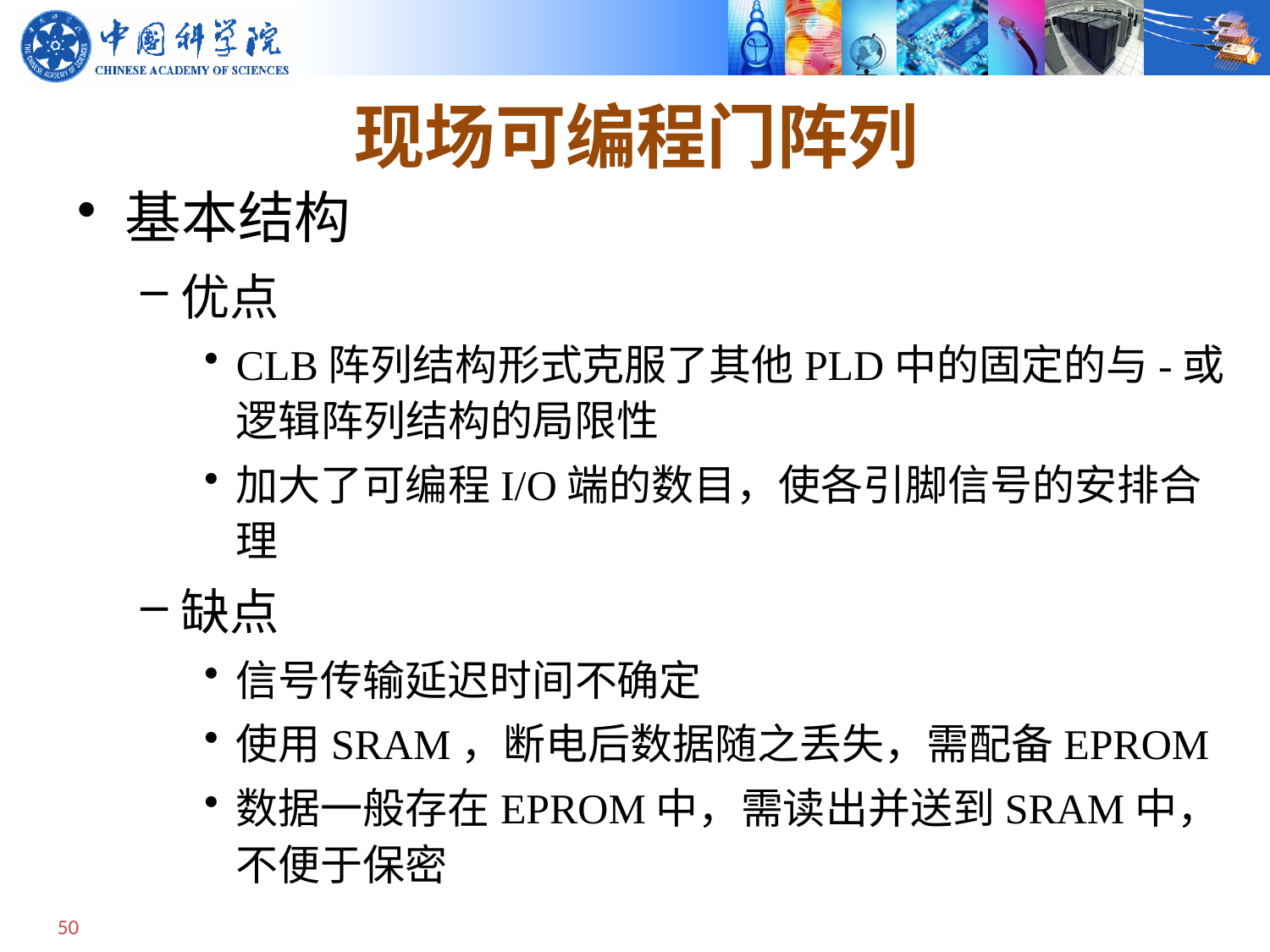

# 现场可编程门阵列
基本结构
优点
CLB阵列结构形式克服了其他PLD中的固定的与-或逻辑阵列结构的局限性
加大了可编程I/O端的数目，使各引脚信号的安排合理
缺点
信号传输延迟时间不确定
使用SRAM，断电后数据随之丢失，需配备EPROM
数据一般存在EPROM中，需读出并送到SRAM中，不便于保密